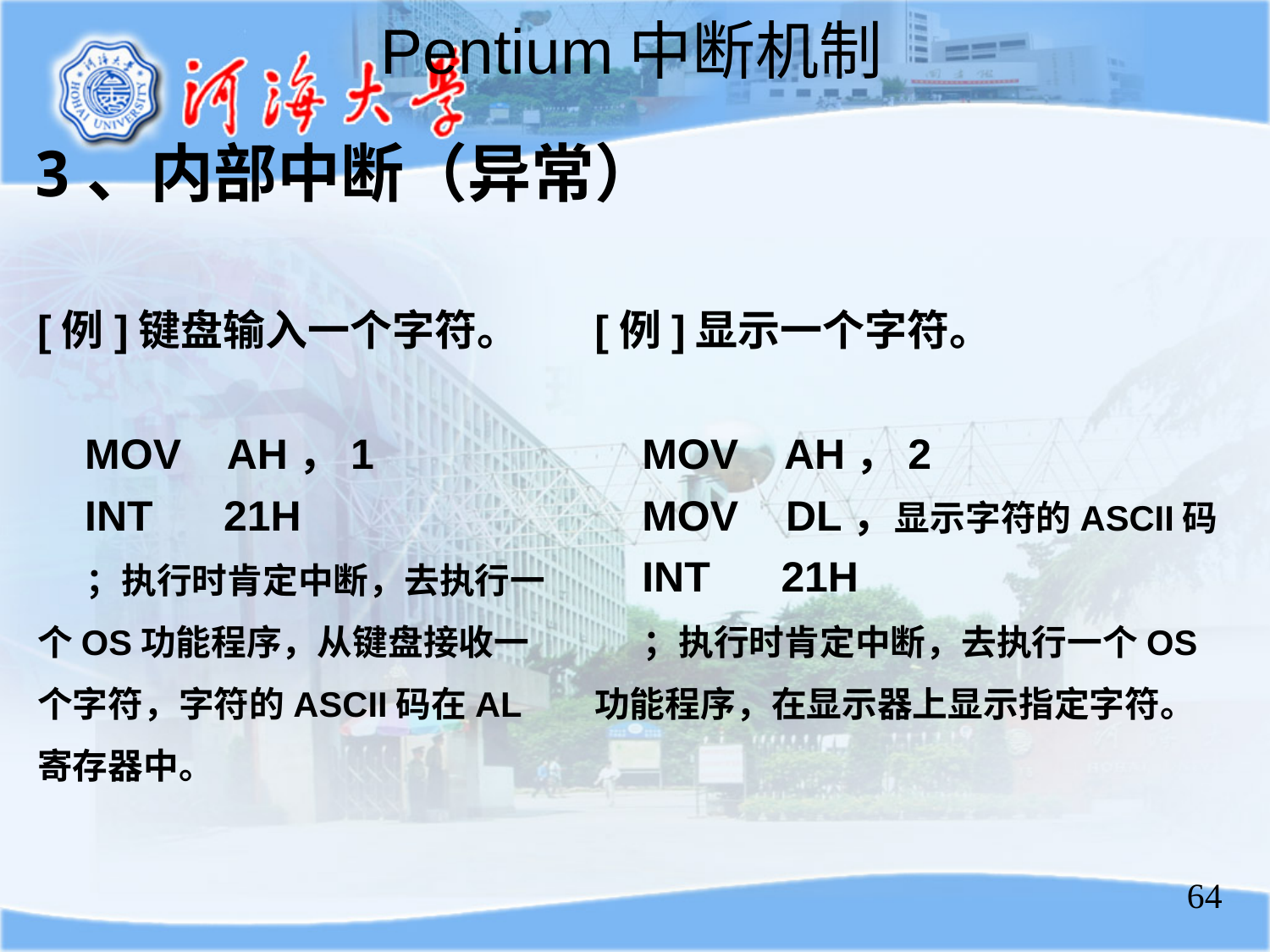

Pentium中断机制
3、内部中断（异常）
[例]键盘输入一个字符。

    MOV    AH，1
    INT      21H
     ；执行时肯定中断，去执行一个OS功能程序，从键盘接收一个字符，字符的ASCII码在AL寄存器中。
[例]显示一个字符。

    MOV    AH，2
    MOV    DL，显示字符的ASCII码
    INT      21H
     ；执行时肯定中断，去执行一个OS功能程序，在显示器上显示指定字符。
64